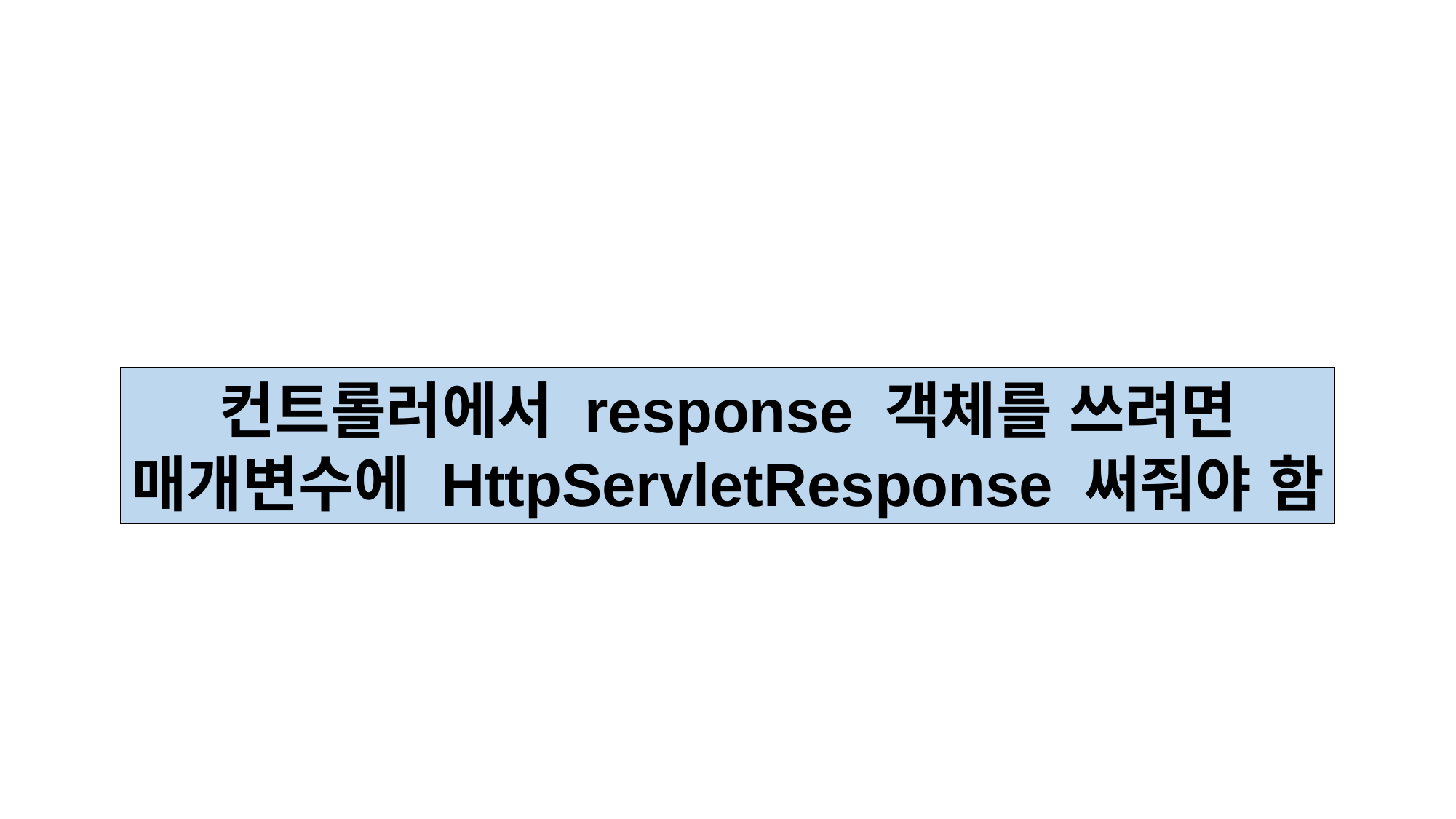

컨트롤러에서 response 객체를 쓰려면
매개변수에 HttpServletResponse 써줘야 함